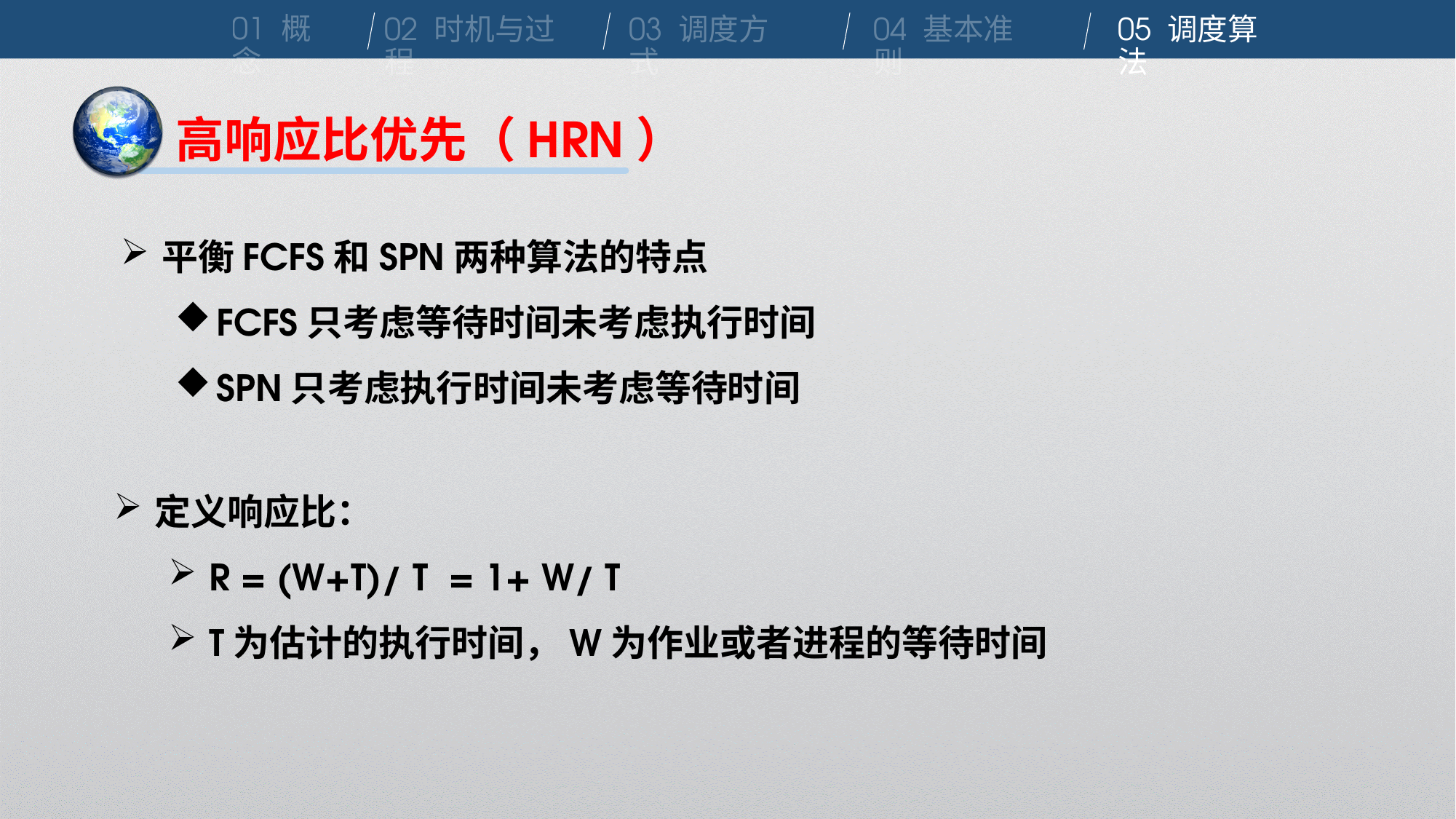

01 概念
02 时机与过程
03 调度方式
04 基本准则
05 调度算法
高响应比优先（HRN）
平衡FCFS和SPN两种算法的特点
FCFS只考虑等待时间未考虑执行时间
SPN只考虑执行时间未考虑等待时间
定义响应比：
R = (W+T)/ T  = 1+ W/ T
T为估计的执行时间，W为作业或者进程的等待时间